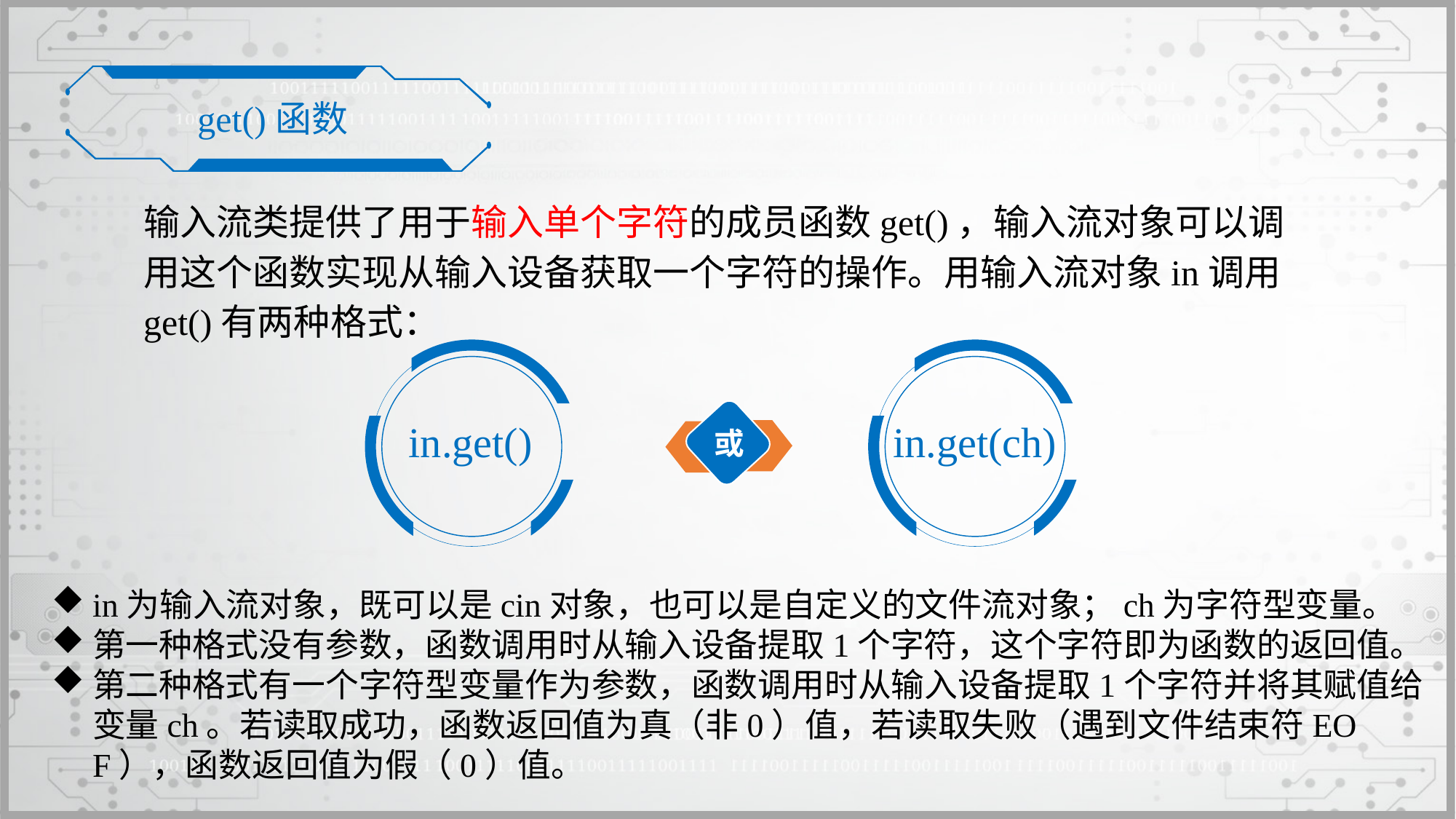

get()函数
输入流类提供了用于输入单个字符的成员函数get()，输入流对象可以调用这个函数实现从输入设备获取一个字符的操作。用输入流对象in调用get()有两种格式：

in.get()

in.get(ch)

或

in为输入流对象，既可以是cin对象，也可以是自定义的文件流对象；ch为字符型变量。
第一种格式没有参数，函数调用时从输入设备提取1个字符，这个字符即为函数的返回值。
第二种格式有一个字符型变量作为参数，函数调用时从输入设备提取1个字符并将其赋值给变量ch。若读取成功，函数返回值为真（非0）值，若读取失败（遇到文件结束符EOF），函数返回值为假（0）值。